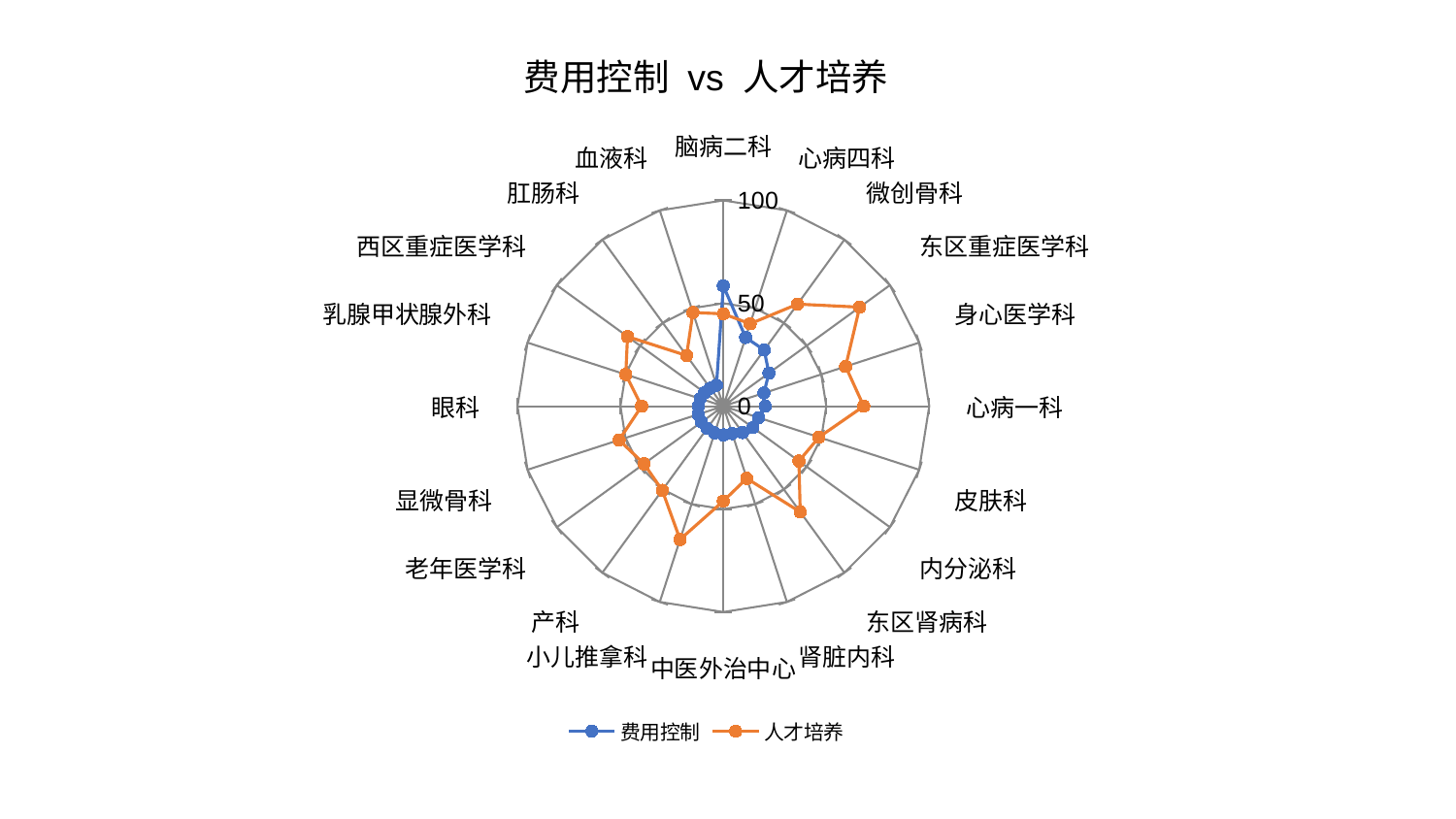

### Chart: 费用控制 vs 人才培养

| Category | 费用控制 | 人才培养 |
|---|---|---|
| 脑病二科 | 58.4621399390075 | 44.900172986006886 |
| 心病四科 | 35.110712415814724 | 42.09596729874041 |
| 微创骨科 | 33.72675744661079 | 61.32053619090893 |
| 东区重症医学科 | 27.376149655467326 | 81.86022853627856 |
| 身心医学科 | 20.749311909070094 | 62.4604557495172 |
| 心病一科 | 20.299495210261398 | 68.18556249977117 |
| 皮肤科 | 18.080167552098303 | 48.82679764226708 |
| 内分泌科 | 17.736003988808196 | 45.3850298934978 |
| 东区肾病科 | 15.83393382106001 | 63.553801003489376 |
| 肾脏内科 | 13.989621596892967 | 36.91976713051961 |
| 中医外治中心 | 13.945418131106578 | 46.0917833242641 |
| 小儿推拿科 | 13.648906915428235 | 68.08737409467676 |
| 产科 | 13.394443168604276 | 50.516094338363494 |
| 老年医学科 | 13.142375672599934 | 47.6482840109886 |
| 显微骨科 | 12.867649879522773 | 53.252604979994516 |
| 眼科 | 12.166419004786652 | 39.72599189960203 |
| 乳腺甲状腺外科 | 11.874368663810767 | 49.83725608484132 |
| 西区重症医学科 | 11.213133288046516 | 57.55602496875414 |
| 肛肠科 | 10.808005970824459 | 30.436310018135853 |
| 血液科 | 10.734160158855836 | 47.85238598321931 |
71